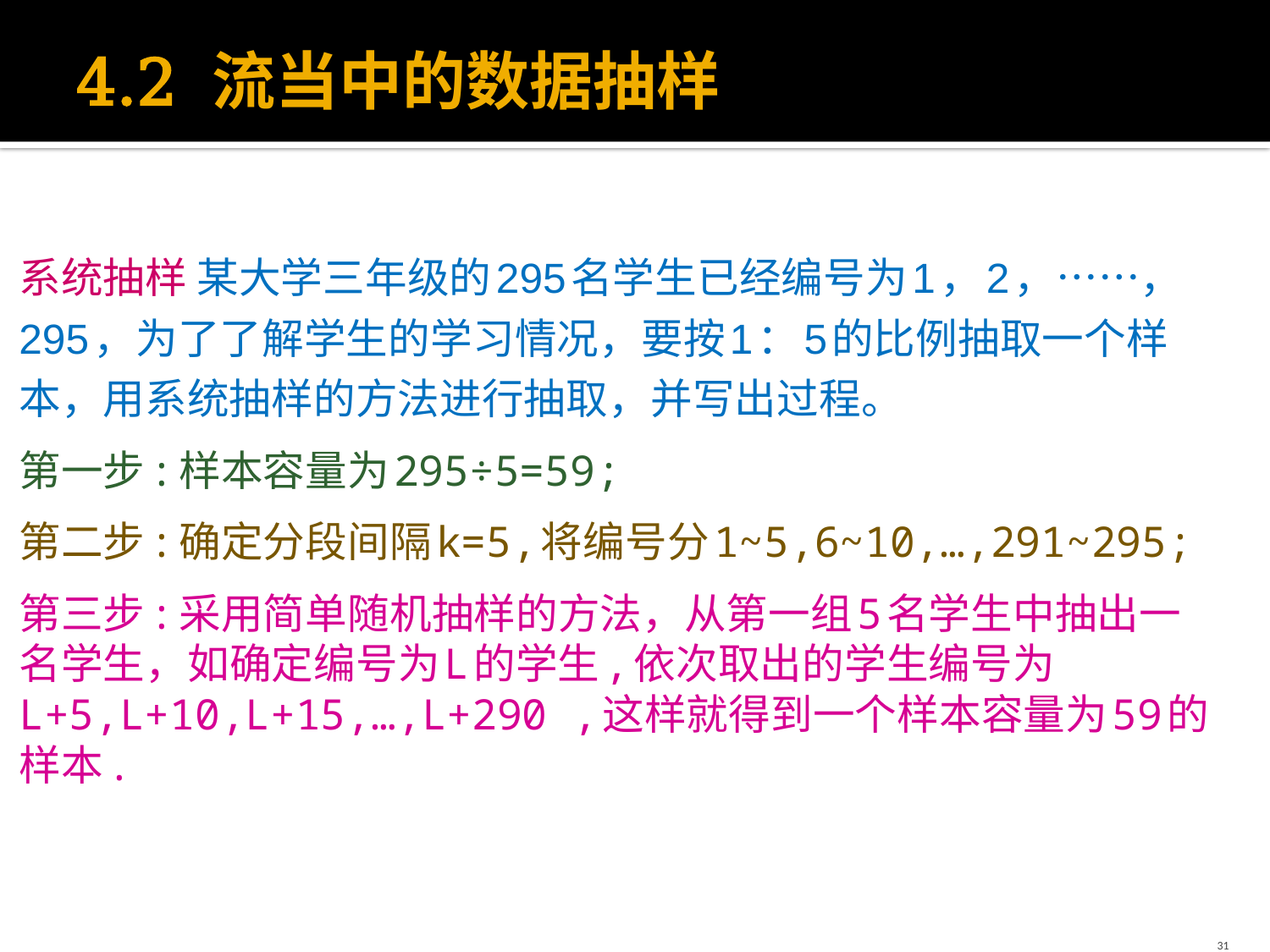

# 4.2 流当中的数据抽样
系统抽样 某大学三年级的295名学生已经编号为1，2，……，295，为了了解学生的学习情况，要按1：5的比例抽取一个样本，用系统抽样的方法进行抽取，并写出过程。
第一步:样本容量为295÷5=59;
第二步:确定分段间隔k=5,将编号分1~5,6~10,…,291~295;
第三步:采用简单随机抽样的方法，从第一组5名学生中抽出一名学生，如确定编号为L的学生,依次取出的学生编号为L+5,L+10,L+15,…,L+290 ,这样就得到一个样本容量为59的样本.

31